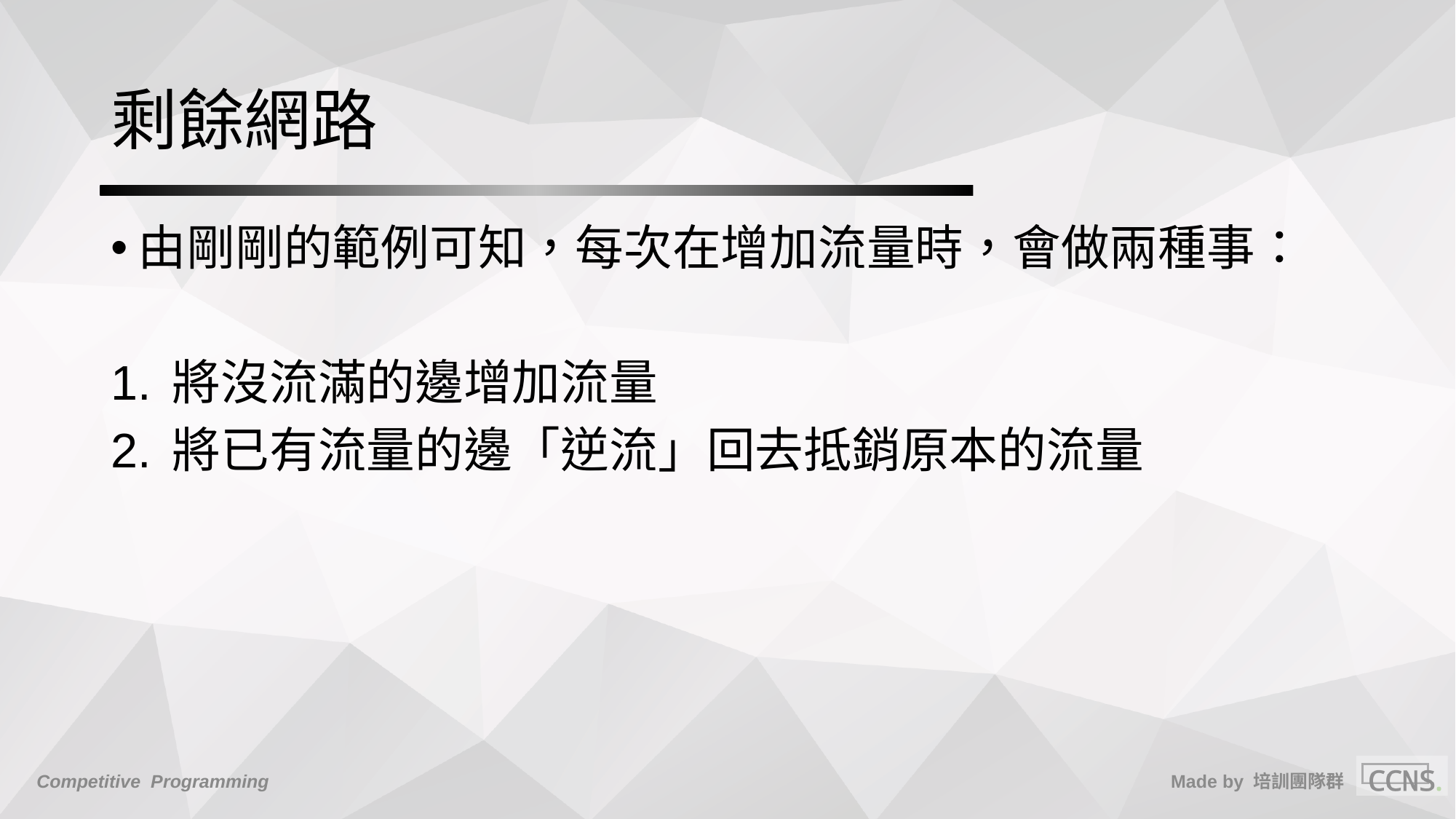

# 剩餘網路
由剛剛的範例可知，每次在增加流量時，會做兩種事：

將沒流滿的邊增加流量
將已有流量的邊「逆流」回去抵銷原本的流量